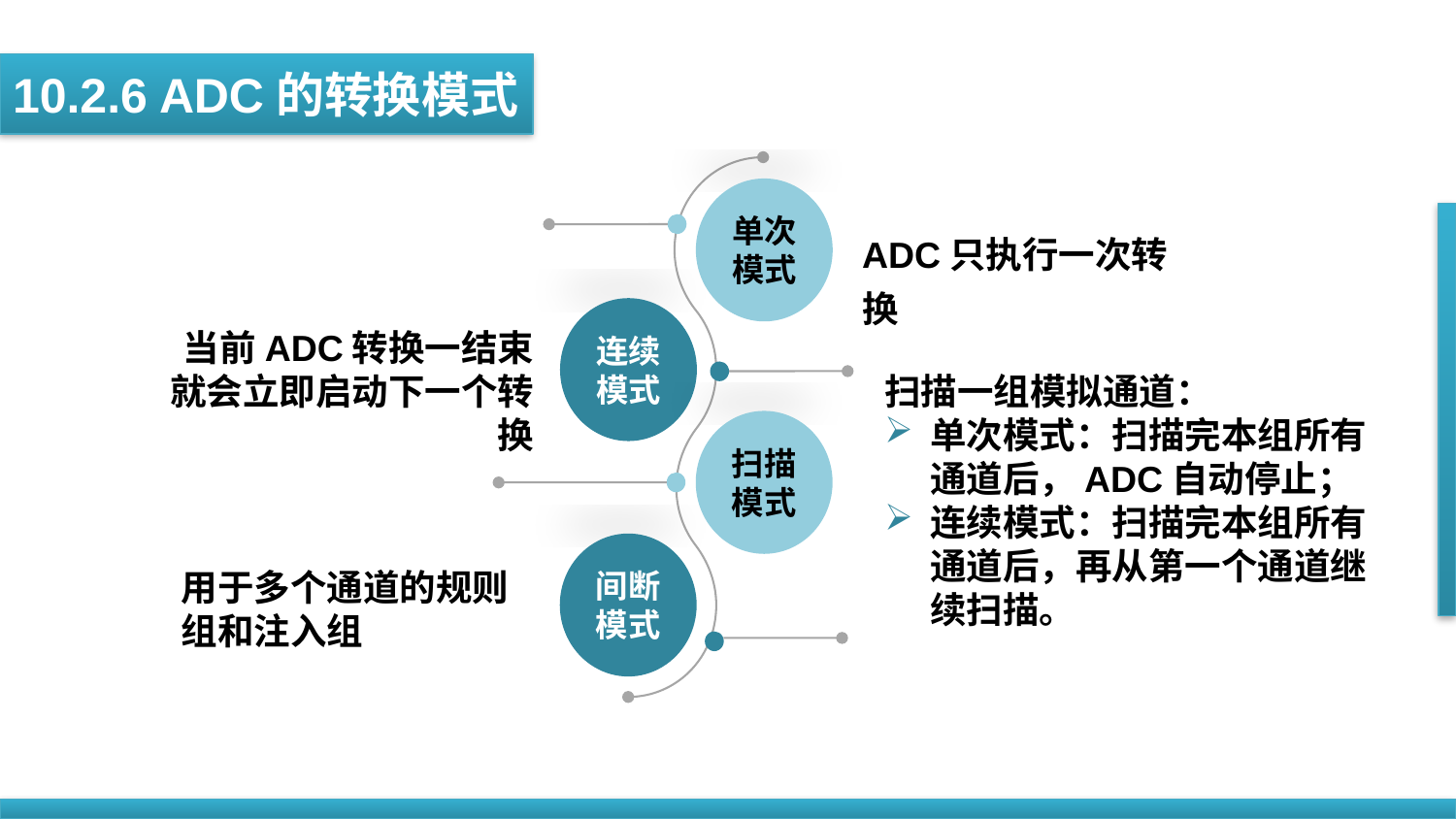

10.2.6 ADC的转换模式

单次模式

ADC只执行一次转换

连续模式
当前ADC转换一结束就会立即启动下一个转换

扫描一组模拟通道：
单次模式：扫描完本组所有通道后，ADC自动停止；
连续模式：扫描完本组所有通道后，再从第一个通道继续扫描。

扫描模式

间断模式
用于多个通道的规则组和注入组